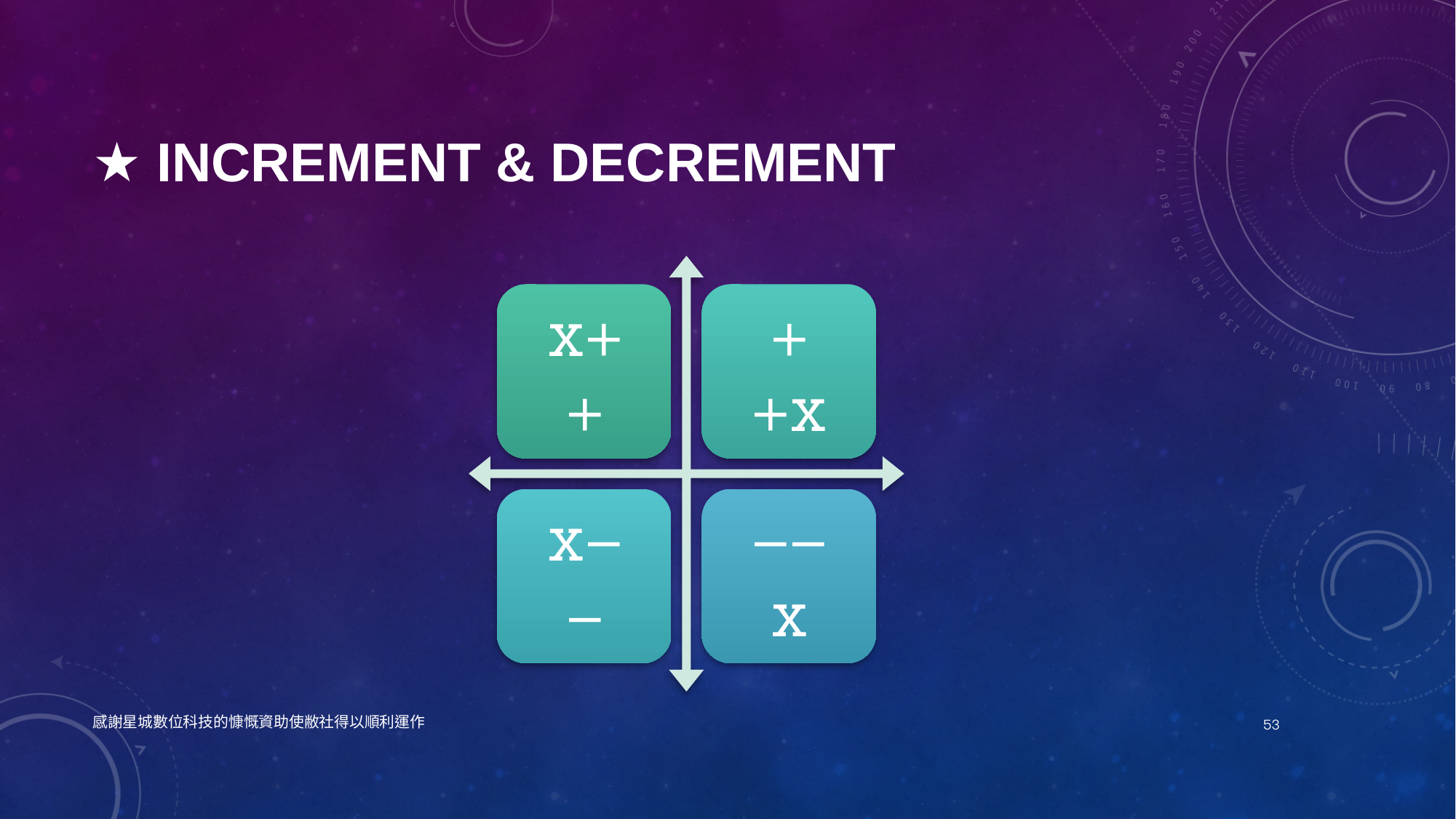

# ★ Increment & Decrement
x++
++x
x--
--x
感謝星城數位科技的慷慨資助使敝社得以順利運作
53